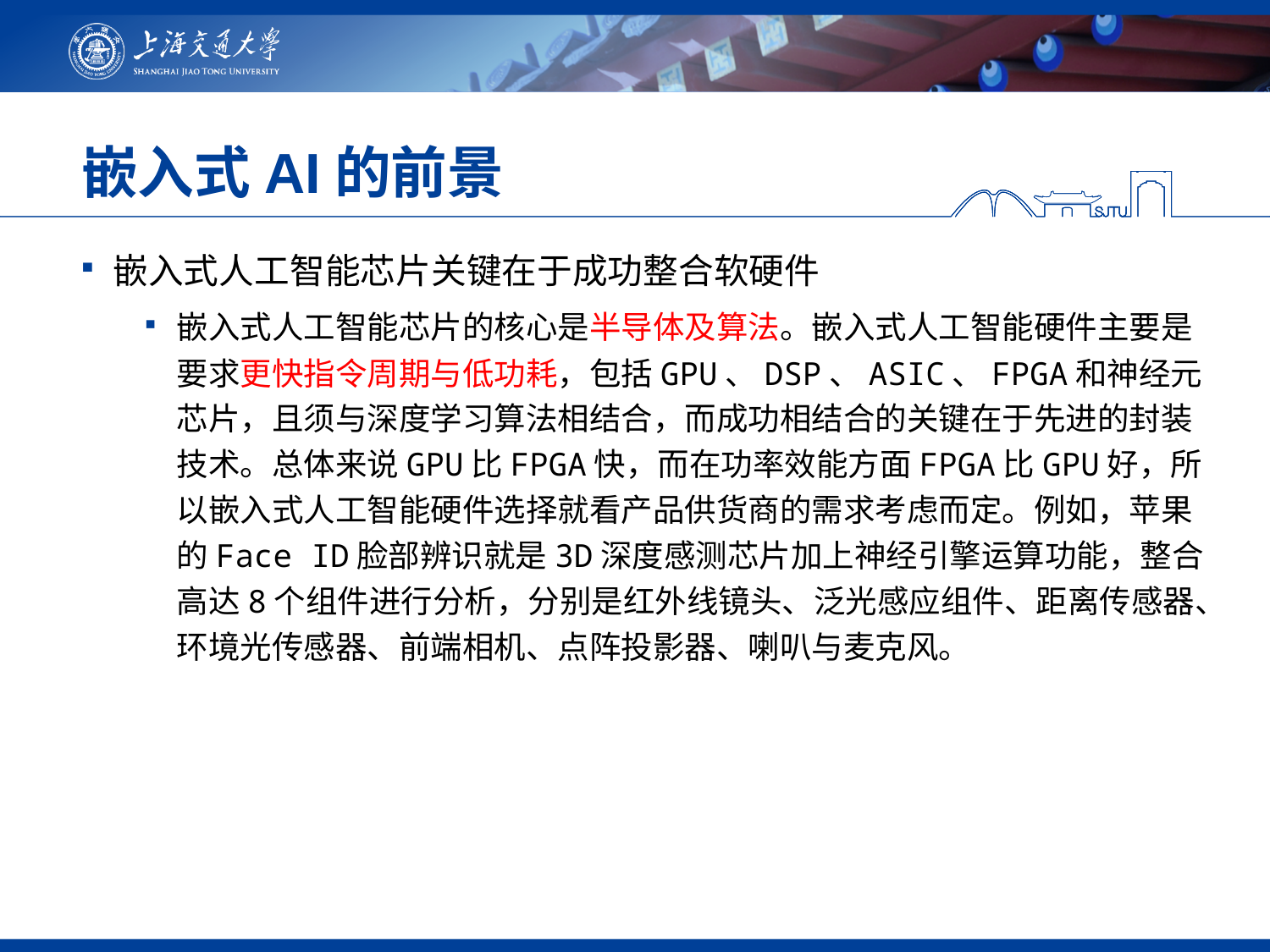

# 嵌入式AI的前景
嵌入式人工智能芯片关键在于成功整合软硬件
嵌入式人工智能芯片的核心是半导体及算法。嵌入式人工智能硬件主要是要求更快指令周期与低功耗，包括GPU、DSP、ASIC、FPGA和神经元芯片，且须与深度学习算法相结合，而成功相结合的关键在于先进的封装技术。总体来说GPU比FPGA快，而在功率效能方面FPGA比GPU好，所以嵌入式人工智能硬件选择就看产品供货商的需求考虑而定。例如，苹果的Face ID脸部辨识就是3D深度感测芯片加上神经引擎运算功能，整合高达8个组件进行分析，分别是红外线镜头、泛光感应组件、距离传感器、环境光传感器、前端相机、点阵投影器、喇叭与麦克风。